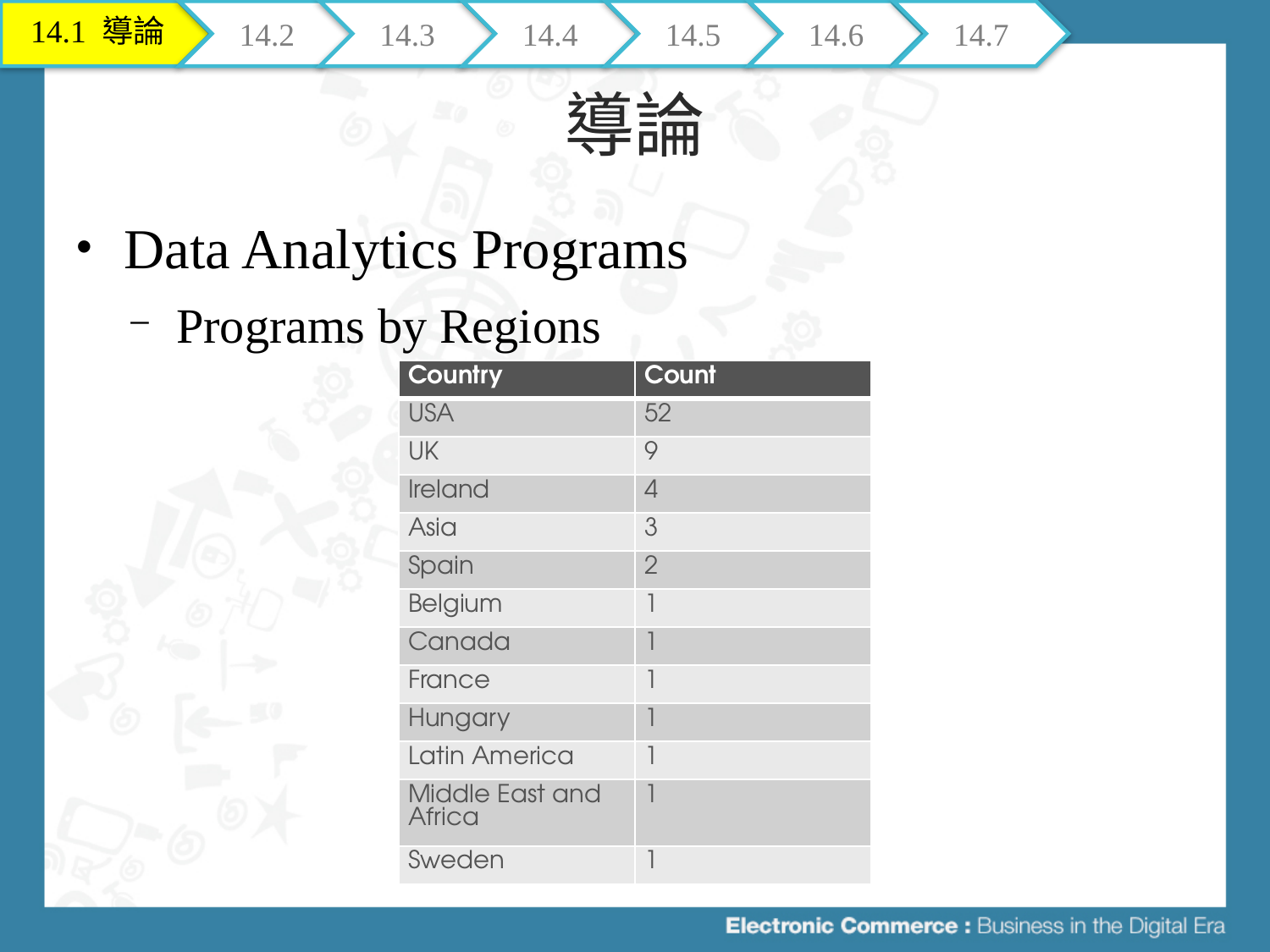

14.1 導論
14.2
14.3
14.4
14.5
14.6
14.7
# 導論
Data Analytics Programs
Programs by Regions

| Country | Count |
| --- | --- |
| USA | 52 |
| UK | 9 |
| Ireland | 4 |
| Asia | 3 |
| Spain | 2 |
| Belgium | 1 |
| Canada | 1 |
| France | 1 |
| Hungary | 1 |
| Latin America | 1 |
| Middle East and Africa | 1 |
| Sweden | 1 |